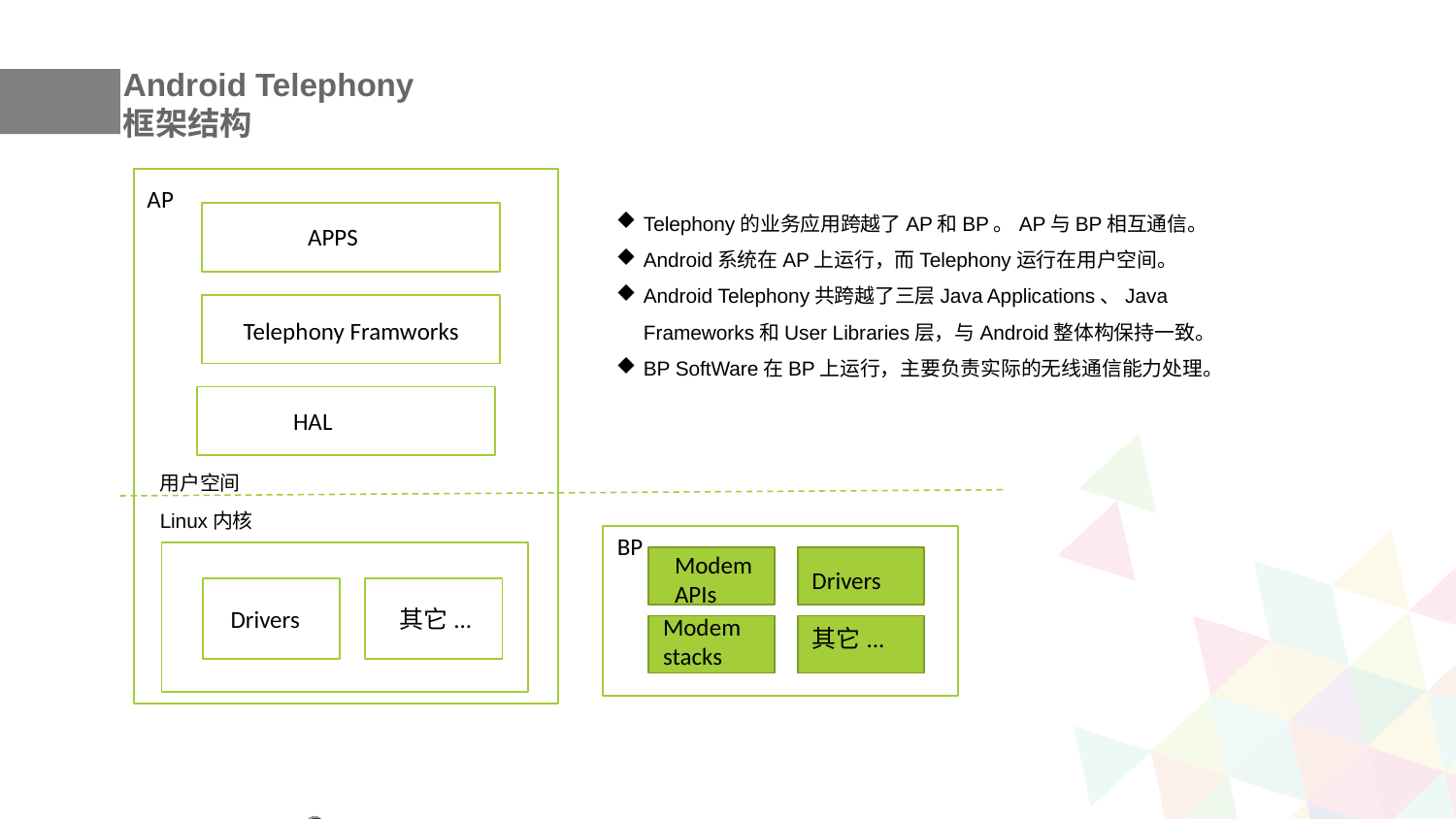

Android Telephony
框架结构

AP

APPS

Telephony Framworks

HAL
用户空间
Linux内核
BP

Modem
APIs

Drivers

Drivers
其它...
Modem
stacks

其它...
Telephony的业务应用跨越了AP和BP。AP与BP相互通信。
Android系统在AP上运行，而Telephony运行在用户空间。
Android Telephony共跨越了三层Java Applications、Java Frameworks和User Libraries层，与Android整体构保持一致。
BP SoftWare在BP上运行，主要负责实际的无线通信能力处理。